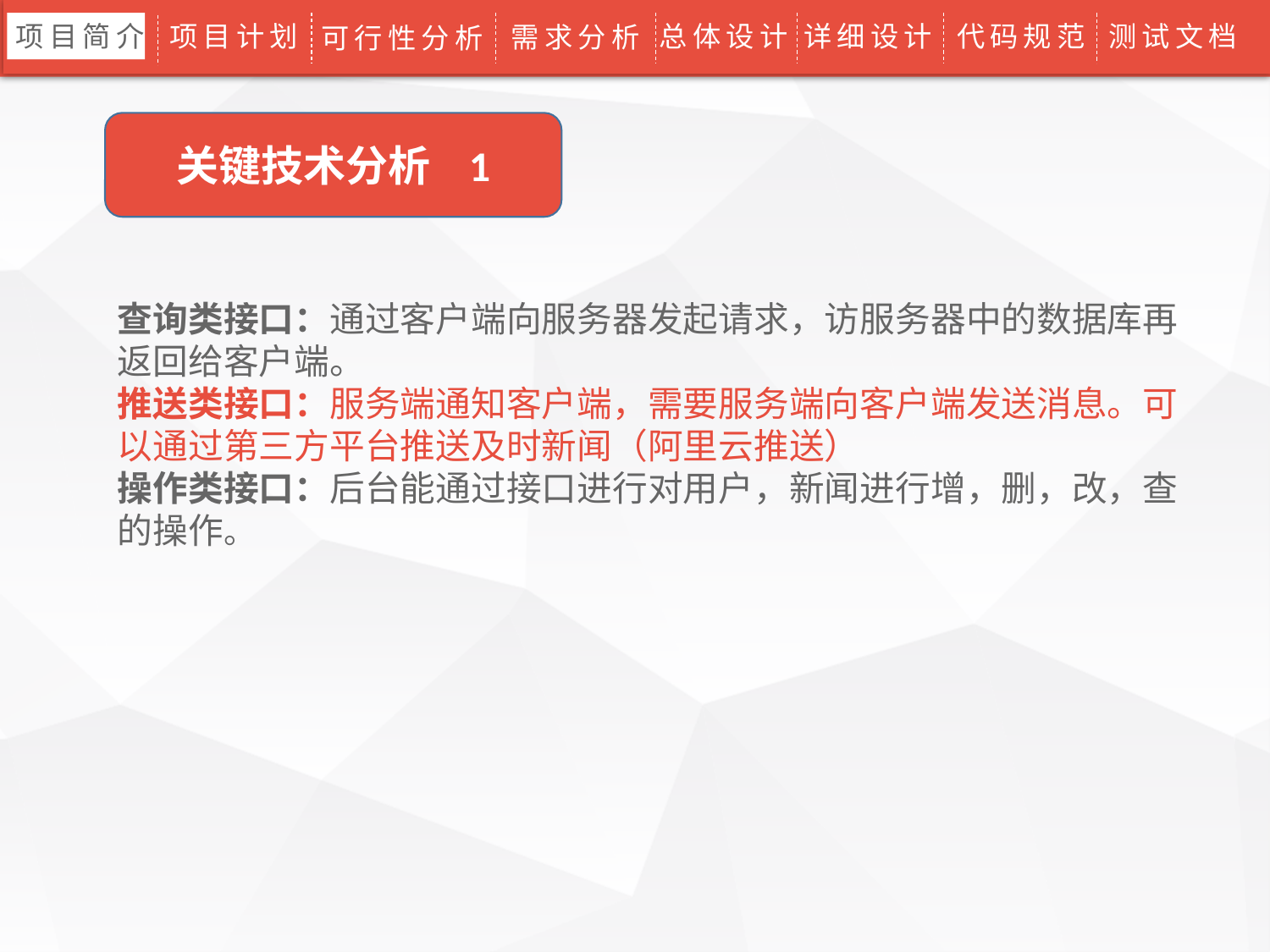

项目简介
项目简介
项目计划
需求分析
总体设计
UI设计
详细设计
成员分工
测试文档
系统特性
代码规范

需求分析
可行性分析
调查访谈

关键技术分析   1
查询类接口：通过客户端向服务器发起请求，访服务器中的数据库再返回给客户端。
推送类接口：服务端通知客户端，需要服务端向客户端发送消息。可以通过第三方平台推送及时新闻（阿里云推送）
操作类接口：后台能通过接口进行对用户，新闻进行增，删，改，查的操作。